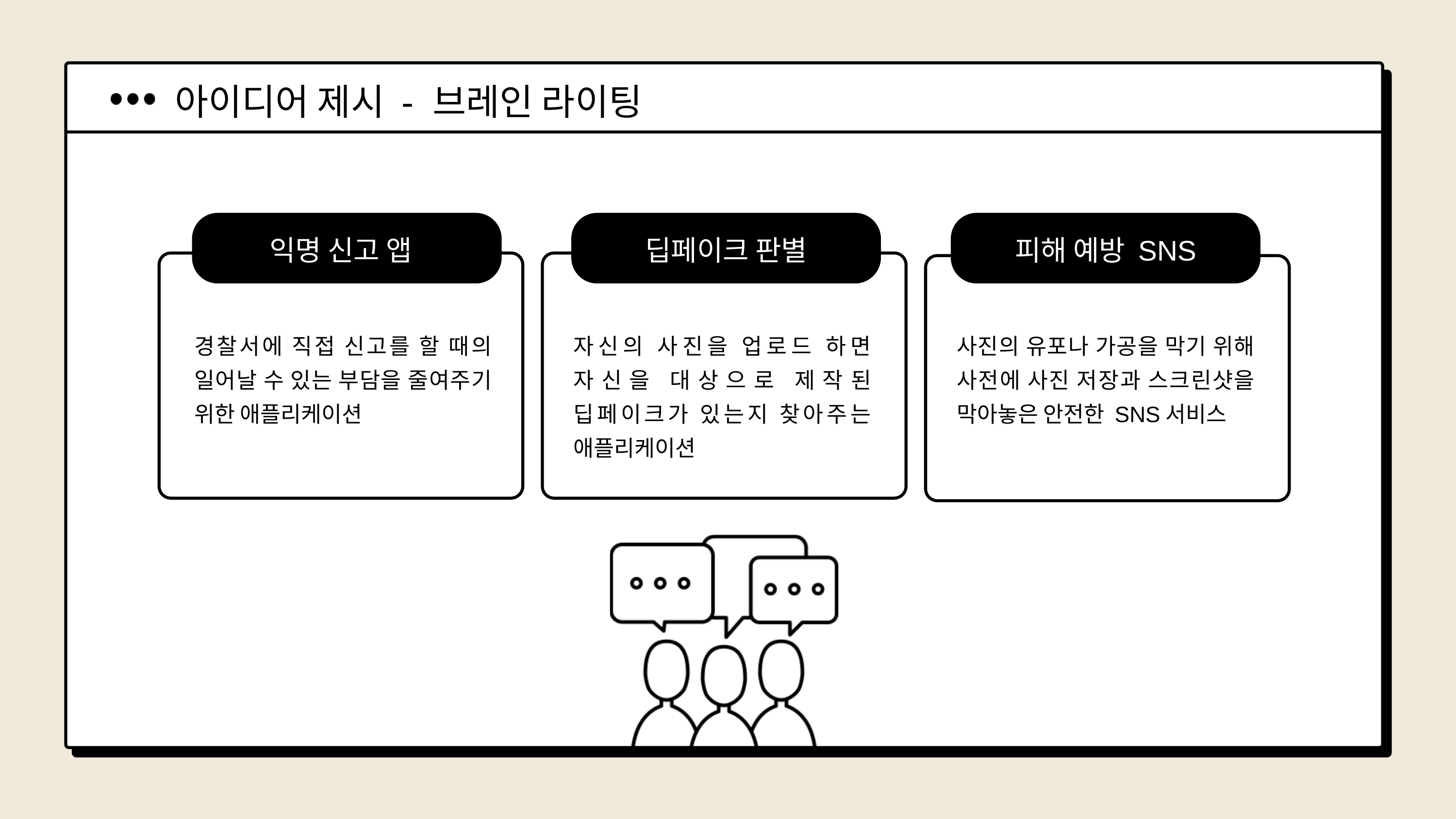

아이디어 제시 - 브레인 라이팅

익명 신고 앱
딥페이크 판별
피해 예방 SNS

경찰서에 직접 신고를 할 때의 일어날 수 있는 부담을 줄여주기 위한 애플리케이션
자신의 사진을 업로드 하면 자신을 대상으로 제작된 딥페이크가 있는지 찾아주는 애플리케이션
사진의 유포나 가공을 막기 위해 사전에 사진 저장과 스크린샷을 막아놓은 안전한 SNS서비스